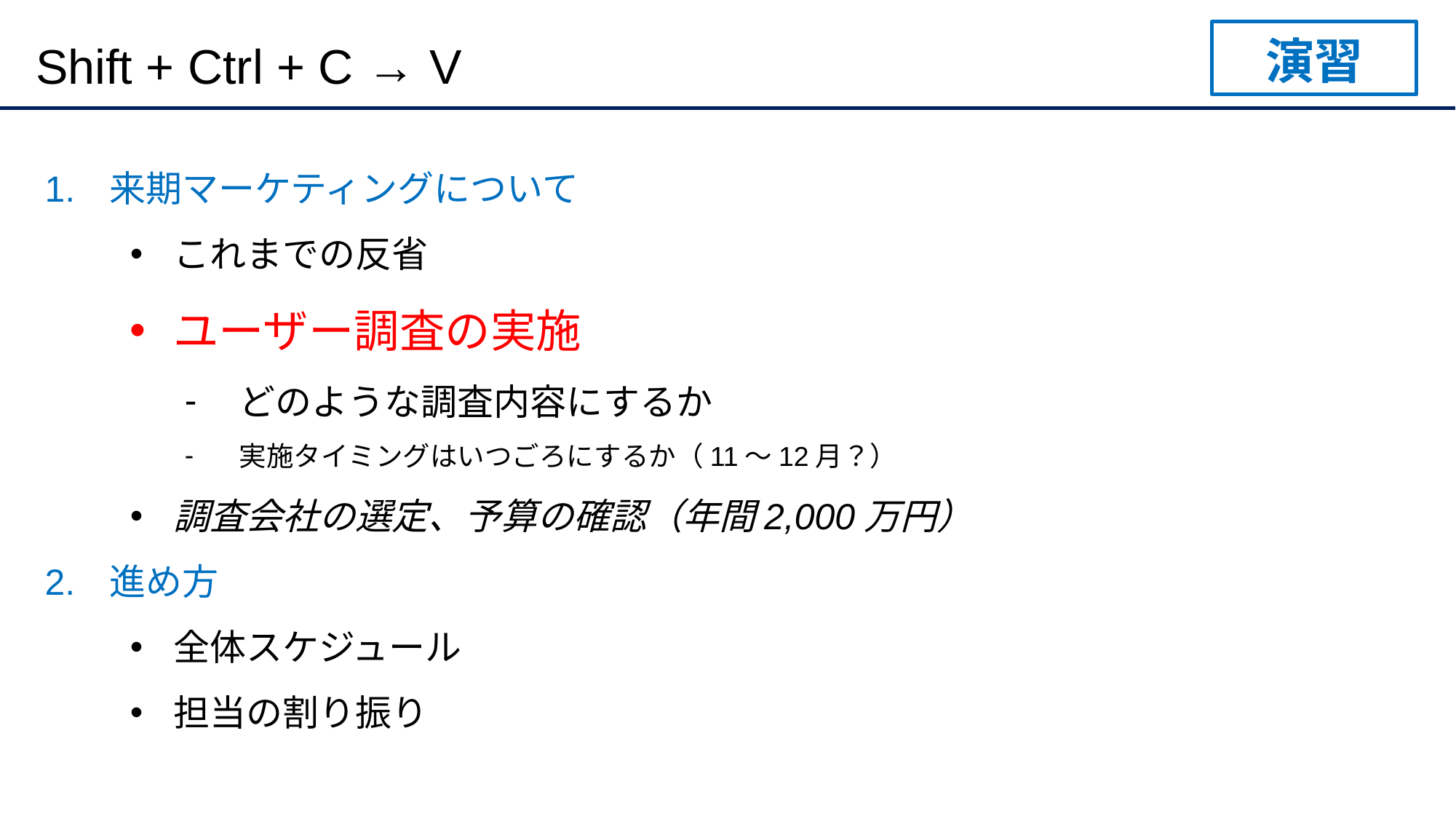

演習
# Shift + Ctrl + C → V
来期マーケティングについて
これまでの反省
ユーザー調査の実施
どのような調査内容にするか
実施タイミングはいつごろにするか（11～12月？）
調査会社の選定、予算の確認（年間2,000万円）
進め方
全体スケジュール
担当の割り振り